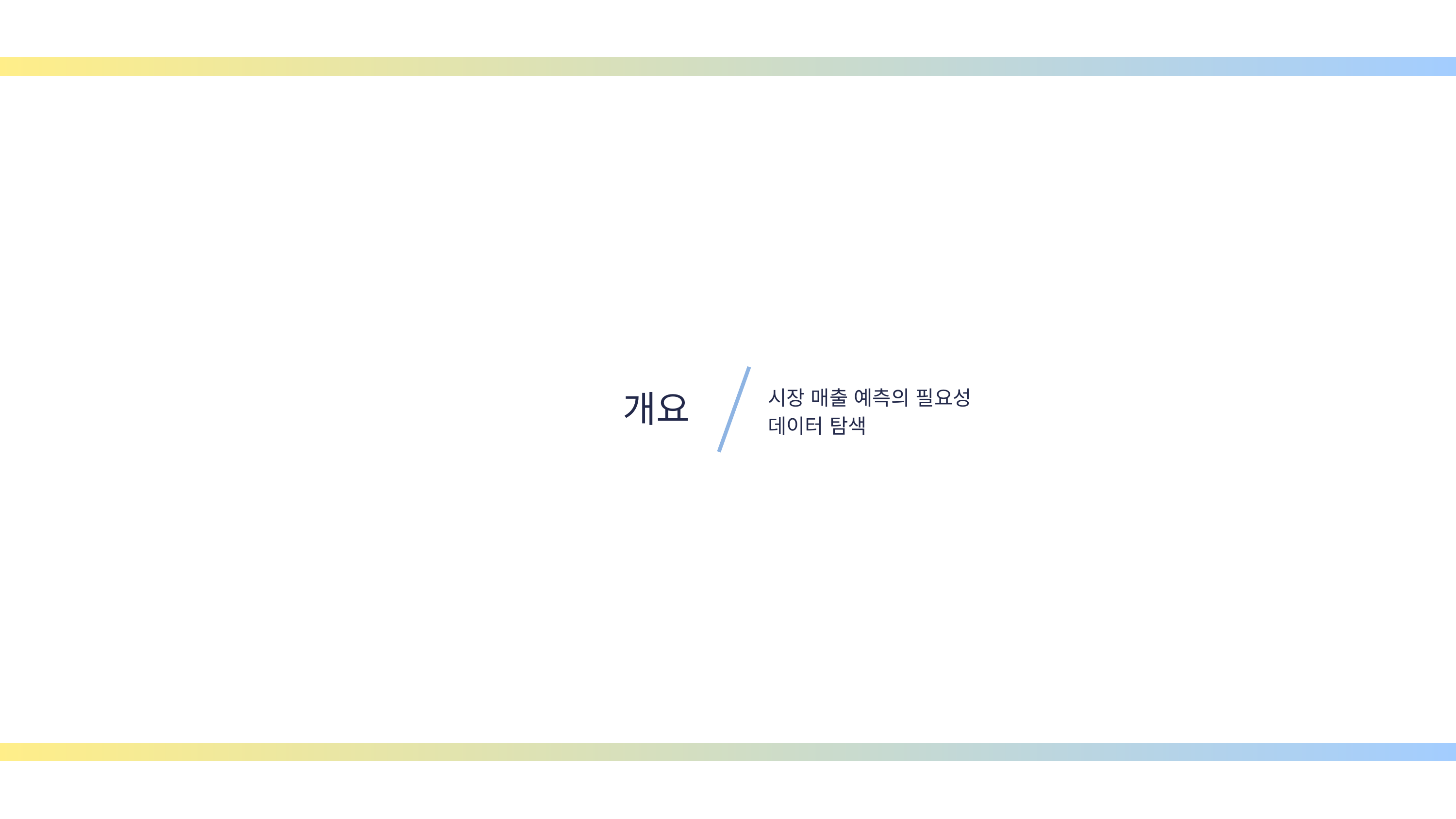

개요
시장 매출 예측의 필요성
데이터 탐색